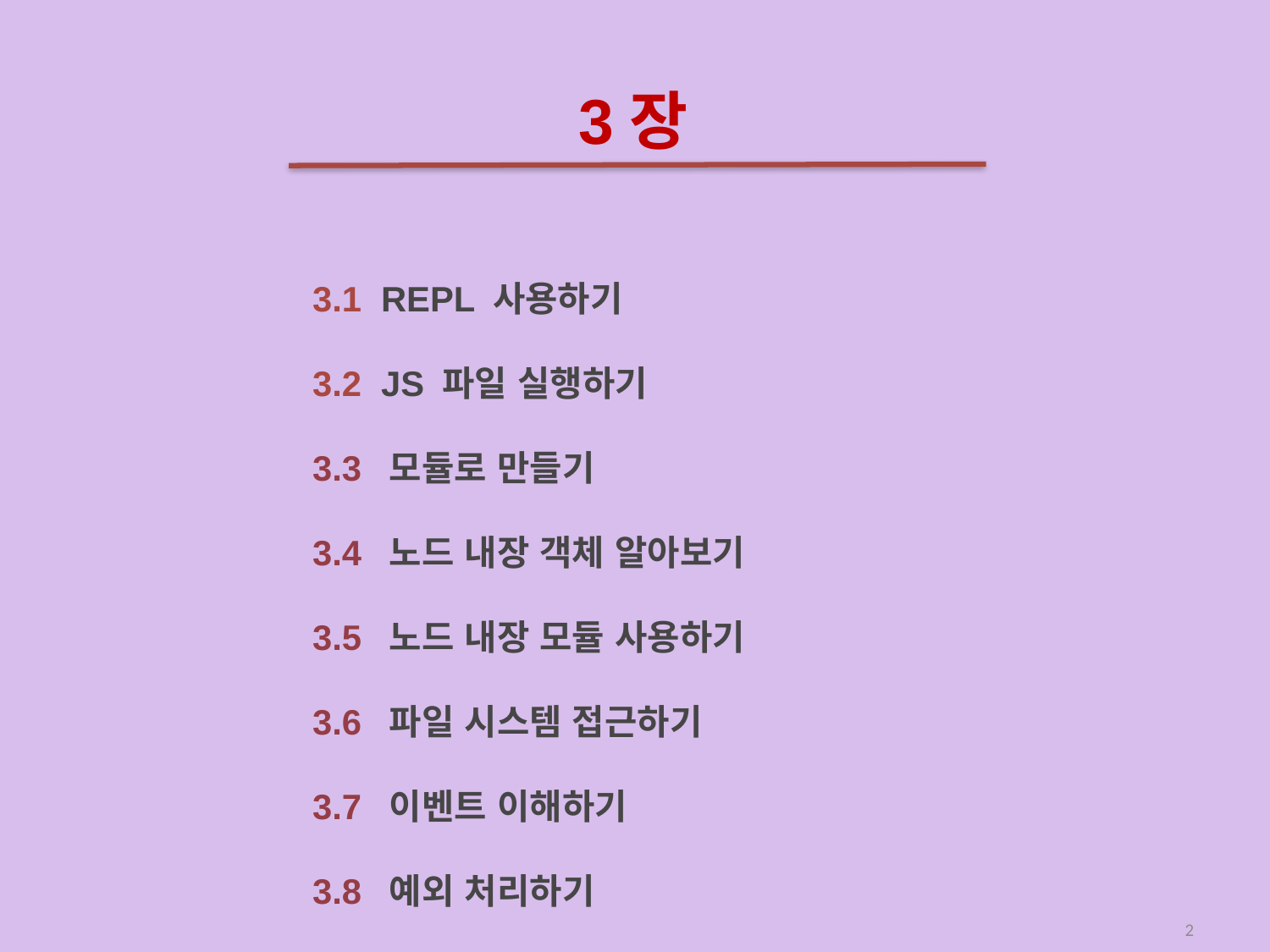

# 3장
3.1  REPL 사용하기
3.2  JS 파일 실행하기
3.3  모듈로 만들기
3.4  노드 내장 객체 알아보기
3.5  노드 내장 모듈 사용하기
3.6  파일 시스템 접근하기
3.7  이벤트 이해하기
3.8  예외 처리하기
2